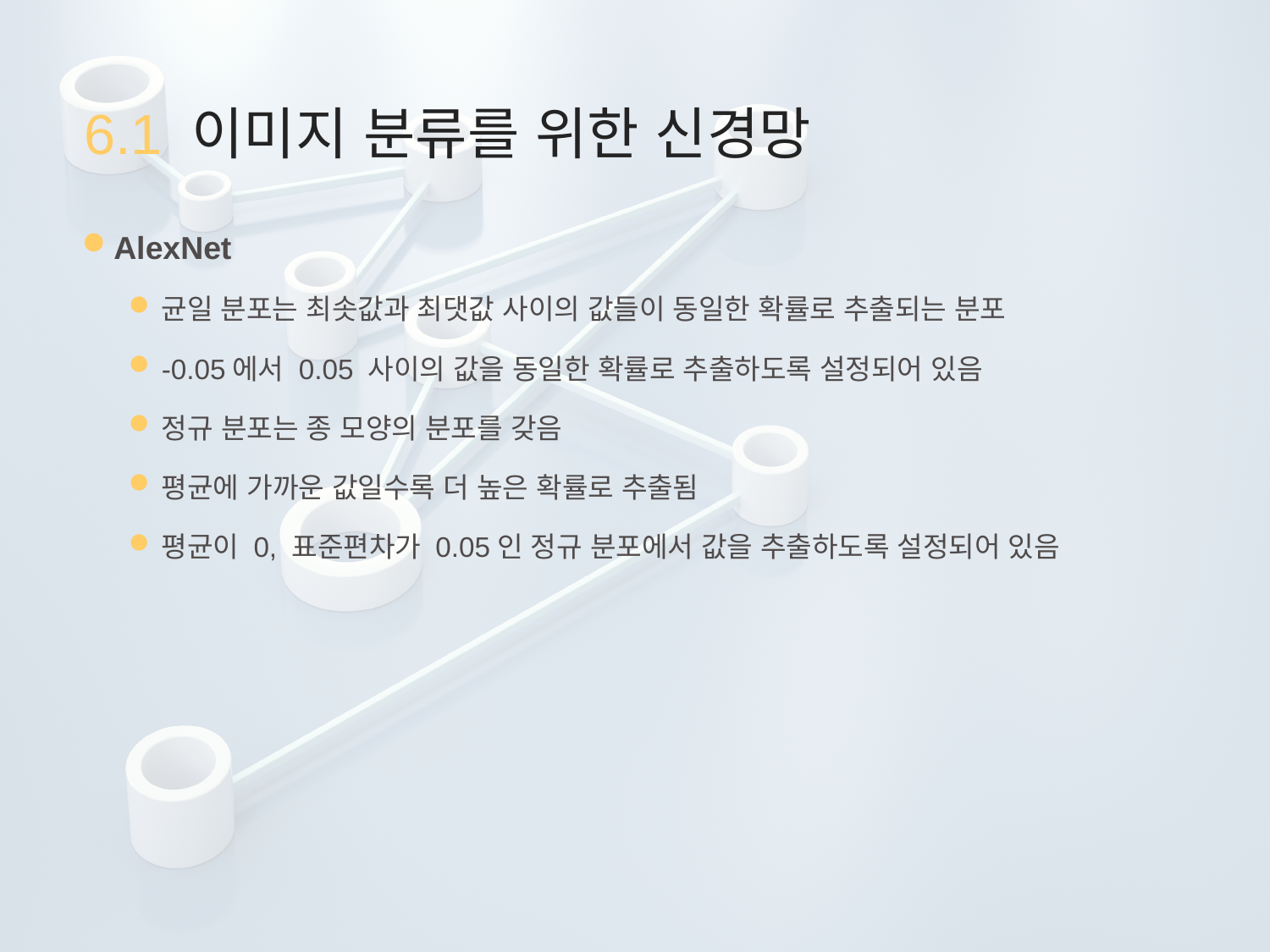

# 6.1 이미지 분류를 위한 신경망
AlexNet
균일 분포는 최솟값과 최댓값 사이의 값들이 동일한 확률로 추출되는 분포
-0.05에서 0.05 사이의 값을 동일한 확률로 추출하도록 설정되어 있음
정규 분포는 종 모양의 분포를 갖음
평균에 가까운 값일수록 더 높은 확률로 추출됨
평균이 0, 표준편차가 0.05인 정규 분포에서 값을 추출하도록 설정되어 있음